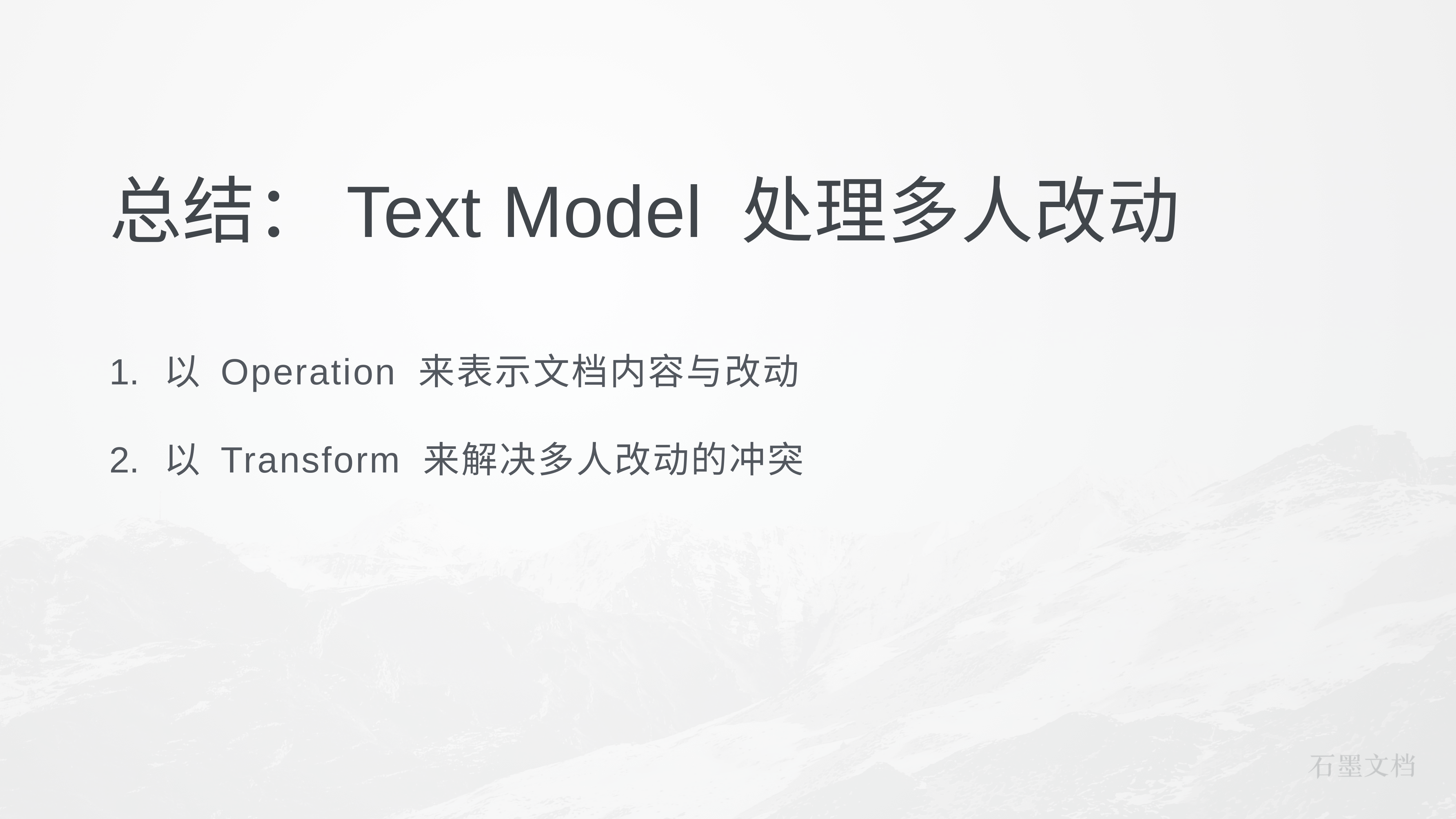

# 总结：Text Model 处理多人改动
以 Operation 来表示文档内容与改动
以 Transform 来解决多人改动的冲突